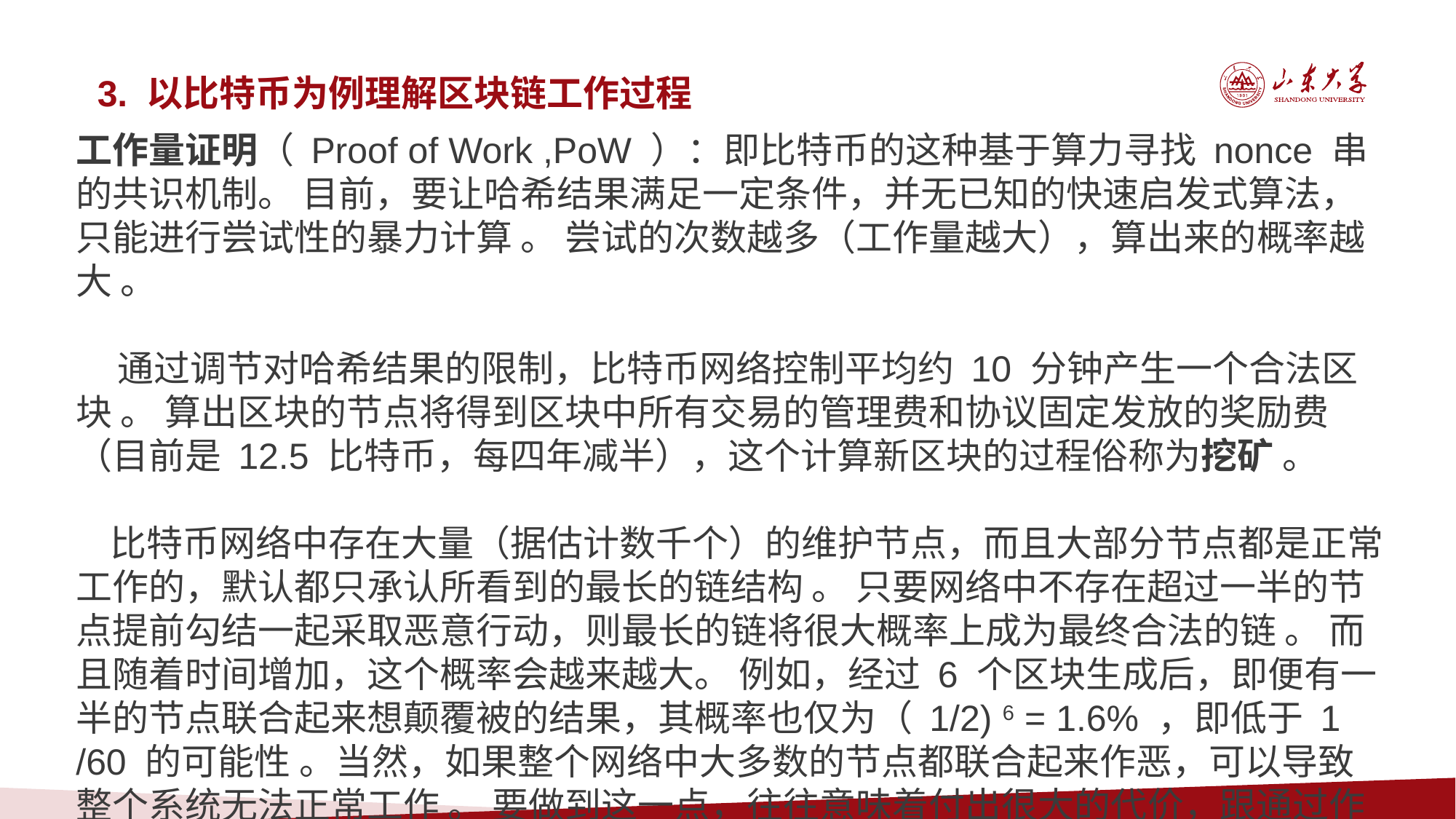

3. 以比特币为例理解区块链工作过程
工作量证明（ Proof of Work ,PoW ）：即比特币的这种基于算力寻找 nonce 串的共识机制。 目前，要让哈希结果满足一定条件，并无已知的快速启发式算法，只能进行尝试性的暴力计算 。 尝试的次数越多（工作量越大），算出来的概率越大 。

    通过调节对哈希结果的限制，比特币网络控制平均约 10 分钟产生一个合法区块 。 算出区块的节点将得到区块中所有交易的管理费和协议固定发放的奖励费（目前是 12.5 比特币，每四年减半），这个计算新区块的过程俗称为挖矿 。

    比特币网络中存在大量（据估计数千个）的维护节点，而且大部分节点都是正常工作的，默认都只承认所看到的最长的链结构 。 只要网络中不存在超过一半的节点提前勾结一起采取恶意行动，则最长的链将很大概率上成为最终合法的链 。 而且随着时间增加，这个概率会越来越大。 例如，经过 6 个区块生成后，即便有一半的节点联合起来想颠覆被的结果，其概率也仅为（ 1/2) 6 = 1.6% ，即低于 1 /60 的可能性 。当然，如果整个网络中大多数的节点都联合起来作恶，可以导致整个系统无法正常工作 。 要做到这一点，往往意味着付出很大的代价，跟通过作恶得到的收益相比，得不偿失 。